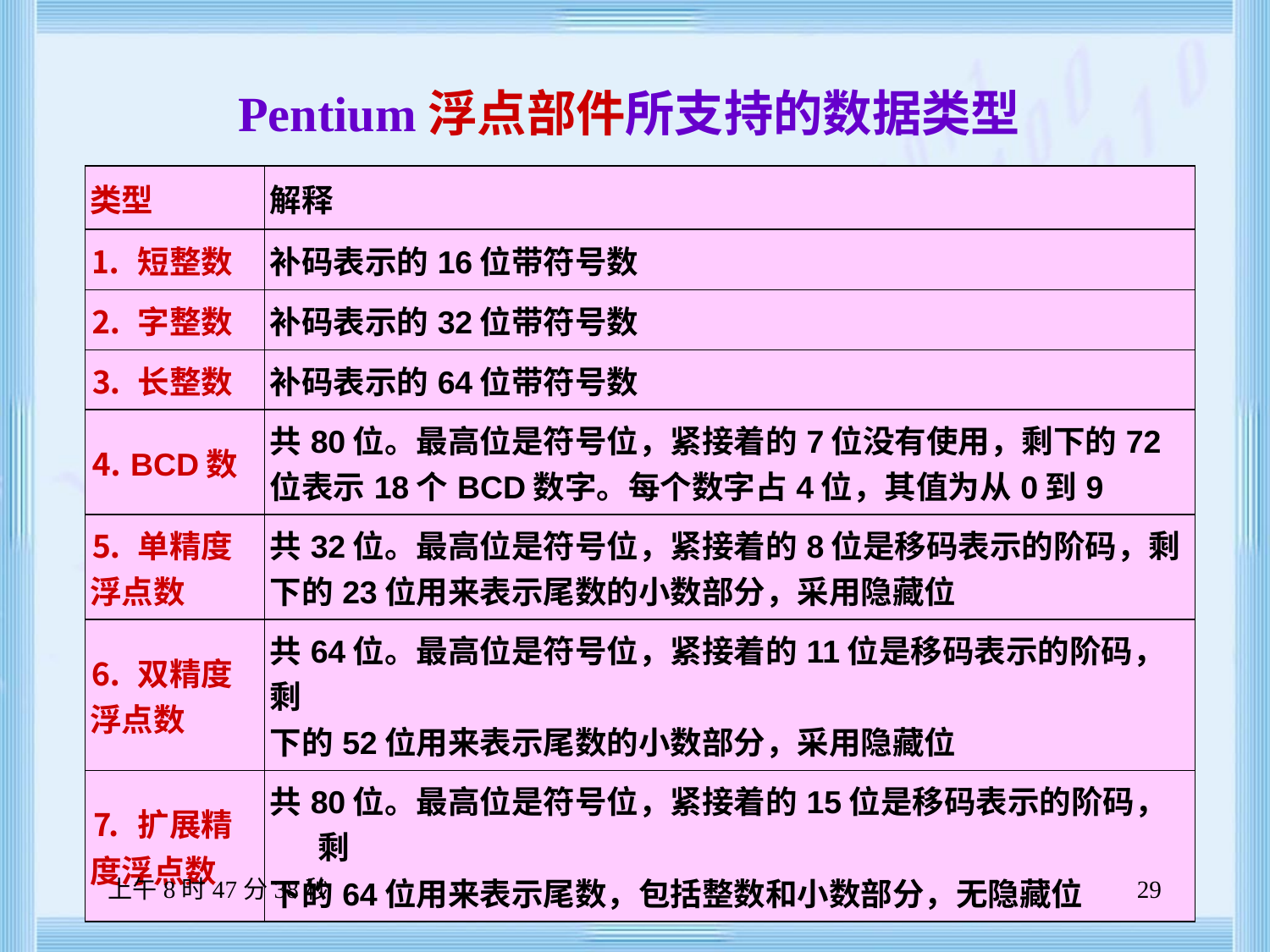

# Pentium浮点部件所支持的数据类型
| 类型 | 解释 |
| --- | --- |
| ⒈ 短整数 | 补码表示的16位带符号数 |
| ⒉ 字整数 | 补码表示的32位带符号数 |
| ⒊ 长整数 | 补码表示的64位带符号数 |
| ⒋ BCD数 | 共80位。最高位是符号位，紧接着的7位没有使用，剩下的72位表示18个BCD数字。每个数字占4位，其值为从0到9 |
| ⒌ 单精度浮点数 | 共32位。最高位是符号位，紧接着的8位是移码表示的阶码，剩下的23位用来表示尾数的小数部分，采用隐藏位 |
| ⒍ 双精度浮点数 | 共64位。最高位是符号位，紧接着的11位是移码表示的阶码，剩 下的52位用来表示尾数的小数部分，采用隐藏位 |
| ⒎ 扩展精度浮点数 | 共80位。最高位是符号位，紧接着的15位是移码表示的阶码，剩 下的64位用来表示尾数，包括整数和小数部分，无隐藏位 |
上午8时47分38秒
29